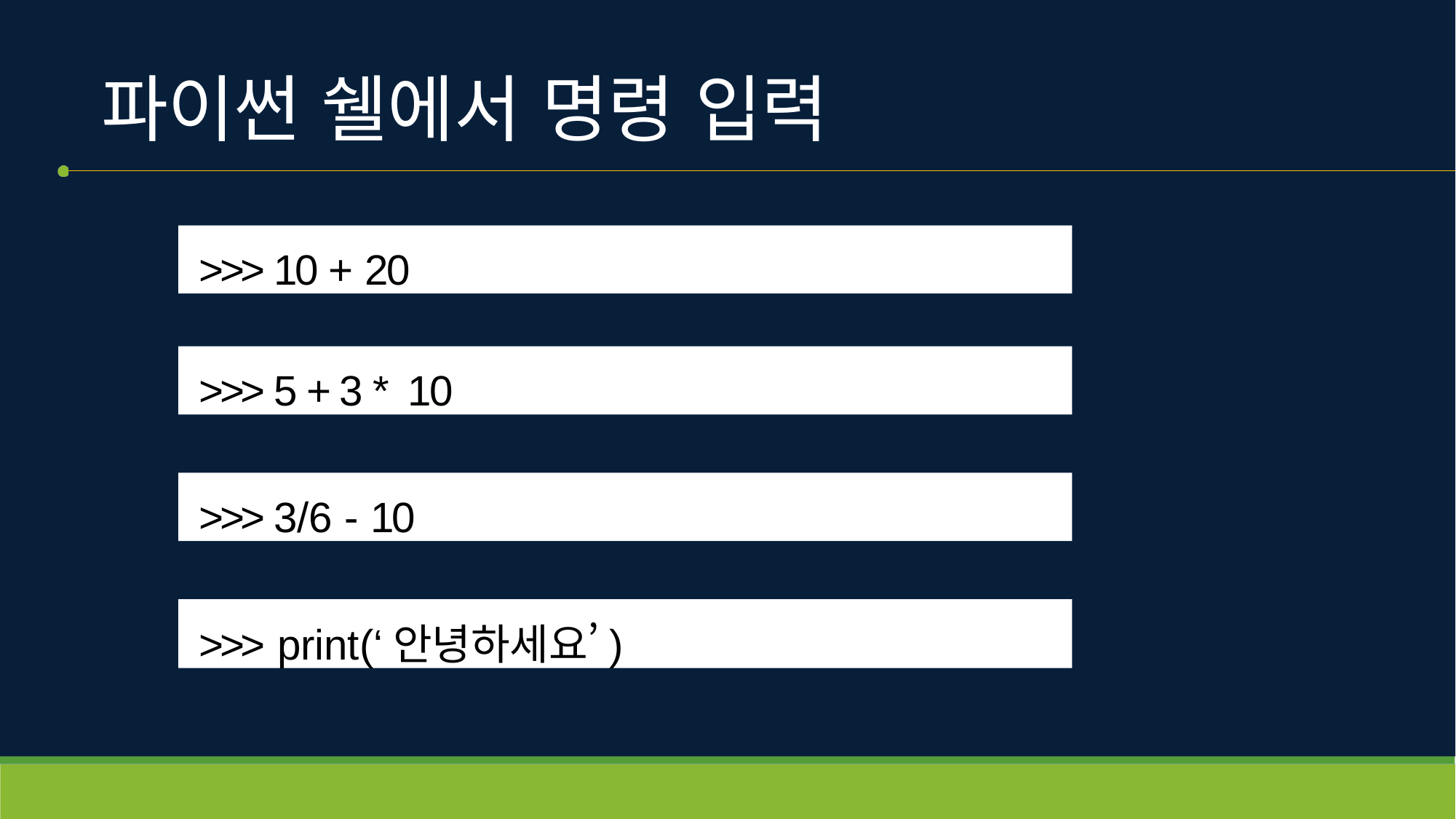

# 파이썬 쉘에서 명령 입력

>>> 10 + 20
>>> 5 + 3 * 10
>>> 3/6 - 10
>>> print(‘안녕하세요’)